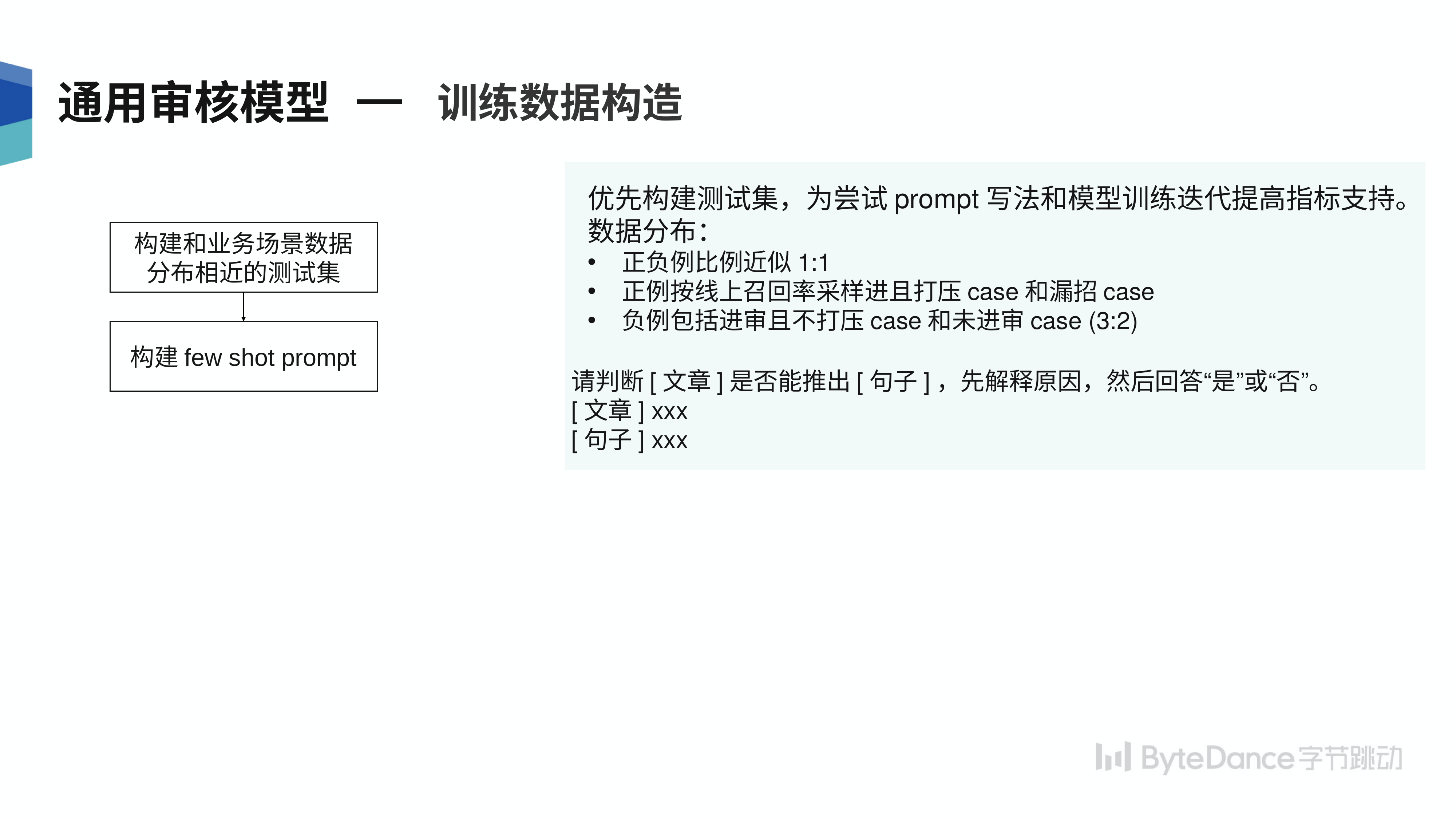

训练数据构造
通用审核模型

优先构建测试集，为尝试prompt写法和模型训练迭代提高指标支持。
数据分布：
正负例比例近似1:1
正例按线上召回率采样进且打压case和漏招case
负例包括进审且不打压case和未进审case (3:2)
构建和业务场景数据
分布相近的测试集
构建few shot prompt
请判断[文章]是否能推出[句子]，先解释原因，然后回答“是”或“否”。
[文章] xxx
[句子] xxx